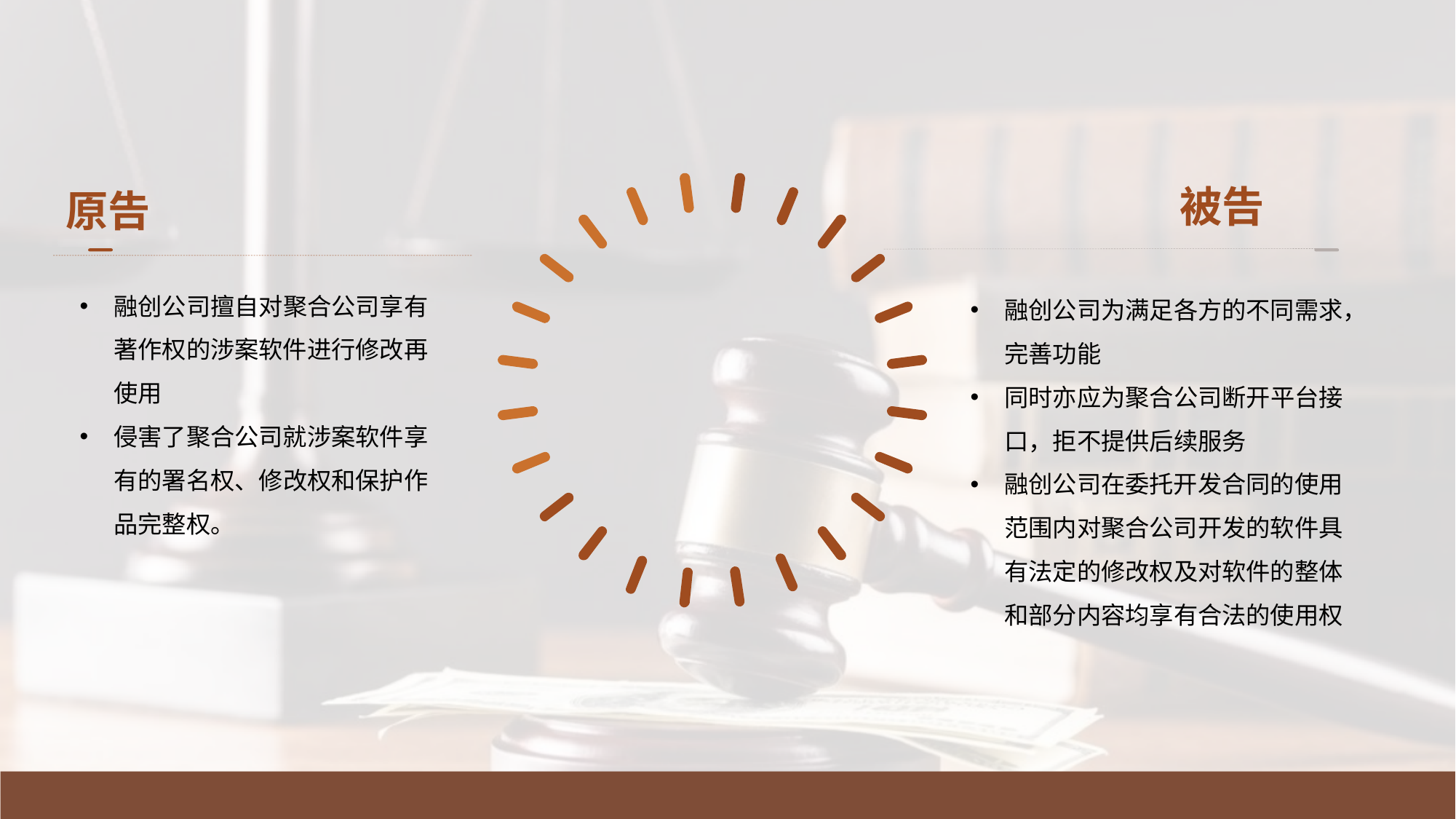

被告
原告

融创公司擅自对聚合公司享有著作权的涉案软件进行修改再使用
侵害了聚合公司就涉案软件享有的署名权、修改权和保护作品完整权。

融创公司为满足各方的不同需求，完善功能
同时亦应为聚合公司断开平台接口，拒不提供后续服务
融创公司在委托开发合同的使用范围内对聚合公司开发的软件具有法定的修改权及对软件的整体和部分内容均享有合法的使用权